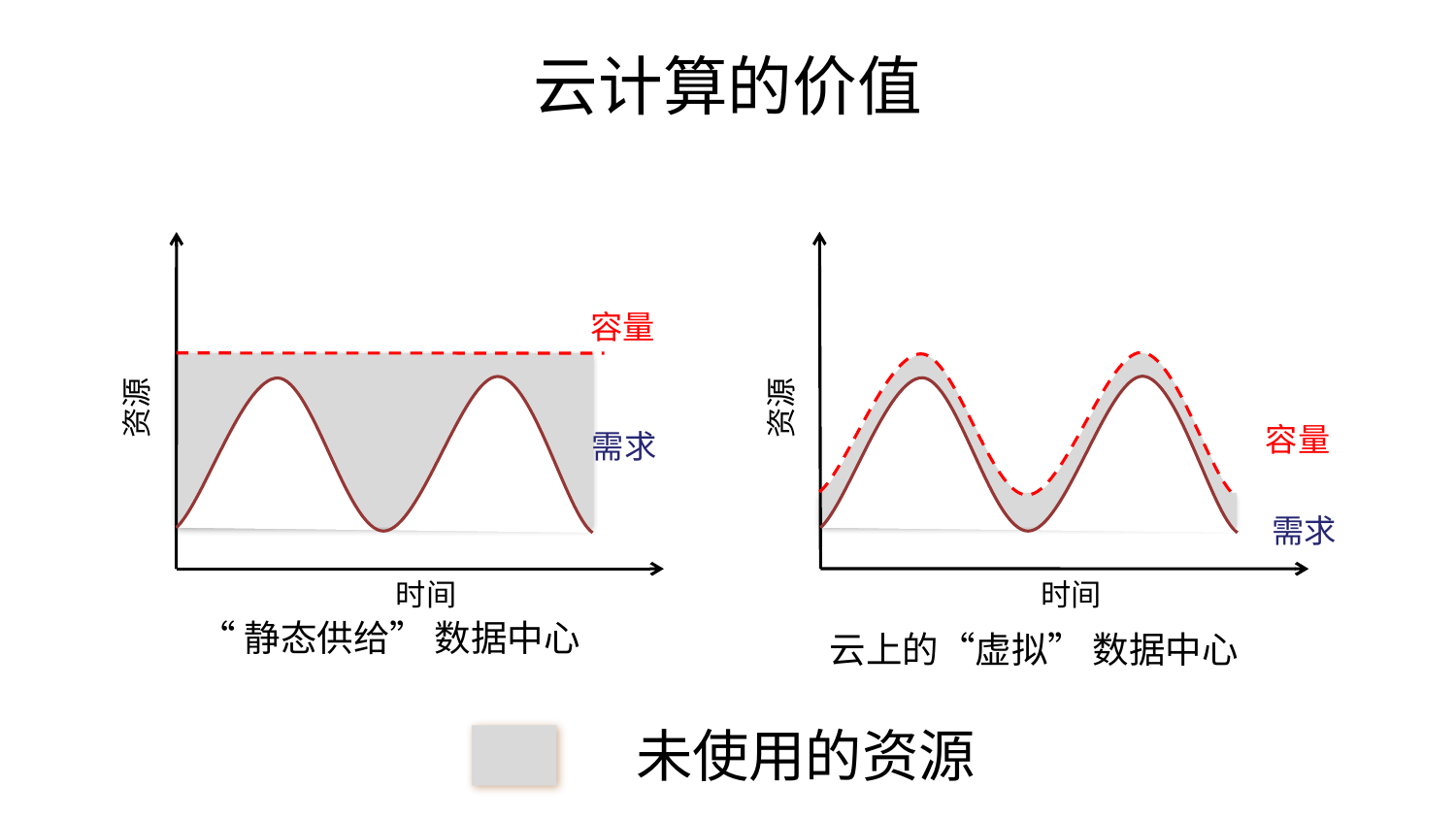

# 云计算的价值

资源

容量
需求
时间
容量
资源

需求
时间

未使用的资源

“静态供给” 数据中心
云上的“虚拟” 数据中心